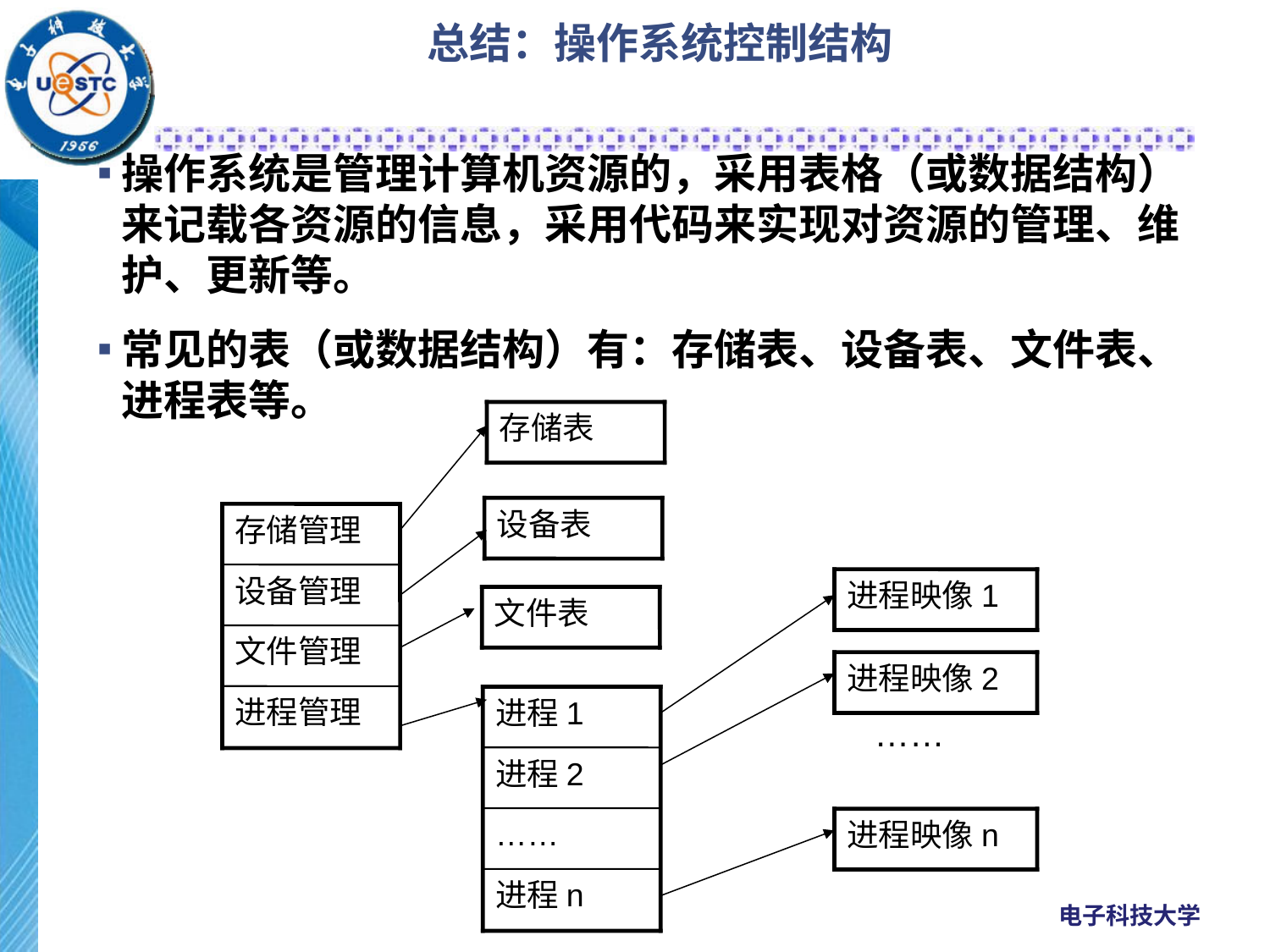

# 总结：操作系统控制结构
操作系统是管理计算机资源的，采用表格（或数据结构）来记载各资源的信息，采用代码来实现对资源的管理、维护、更新等。
常见的表（或数据结构）有：存储表、设备表、文件表、进程表等。
存储表

设备表

存储管理

设备管理

进程映像1

文件表

文件管理

进程映像2

进程管理

进程1

……

进程2

……

进程映像n

进程n